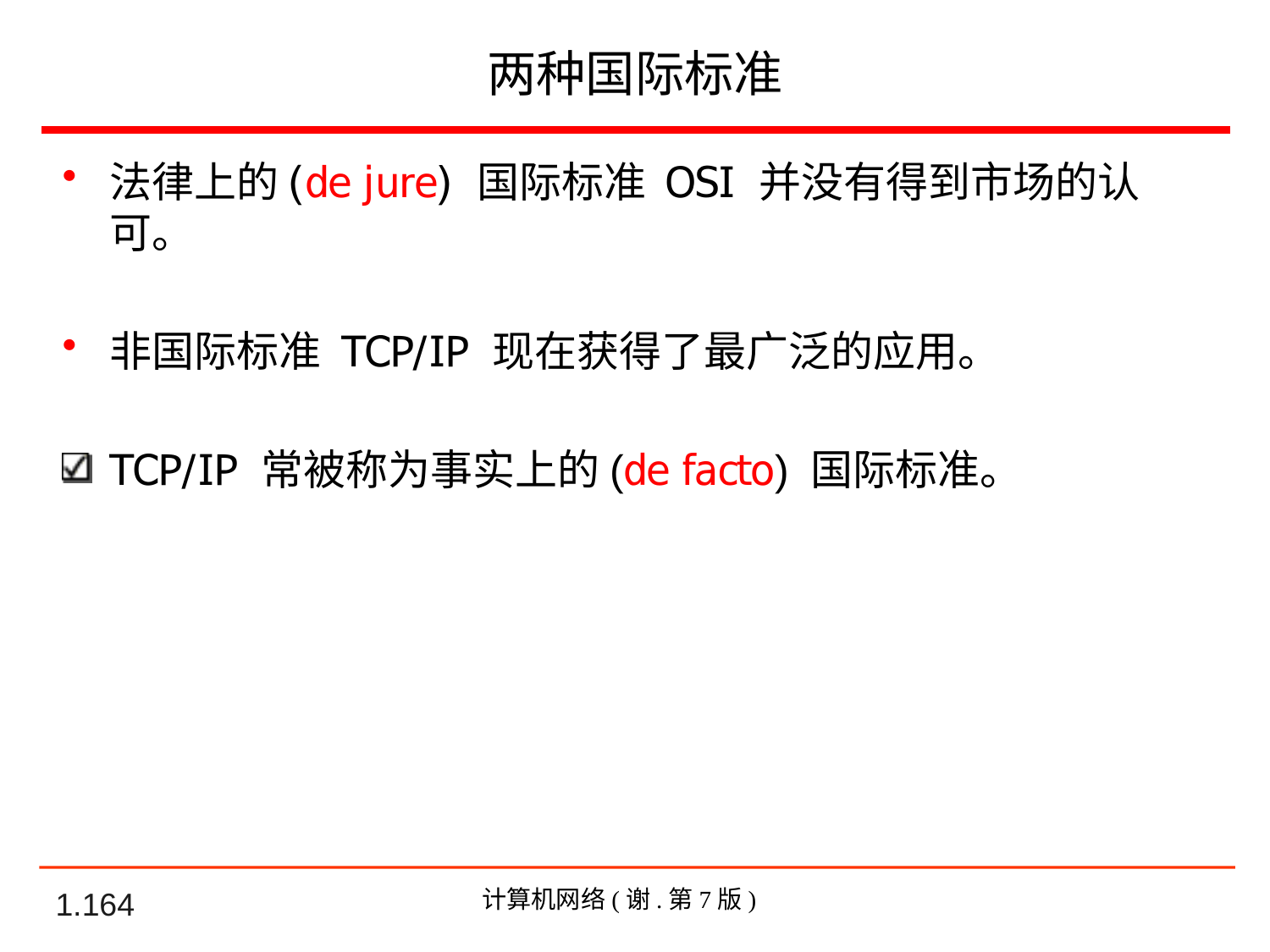

两种国际标准
法律上的(de jure) 国际标准 OSI 并没有得到市场的认可。

非国际标准 TCP/IP 现在获得了最广泛的应用。

TCP/IP 常被称为事实上的(de facto) 国际标准。